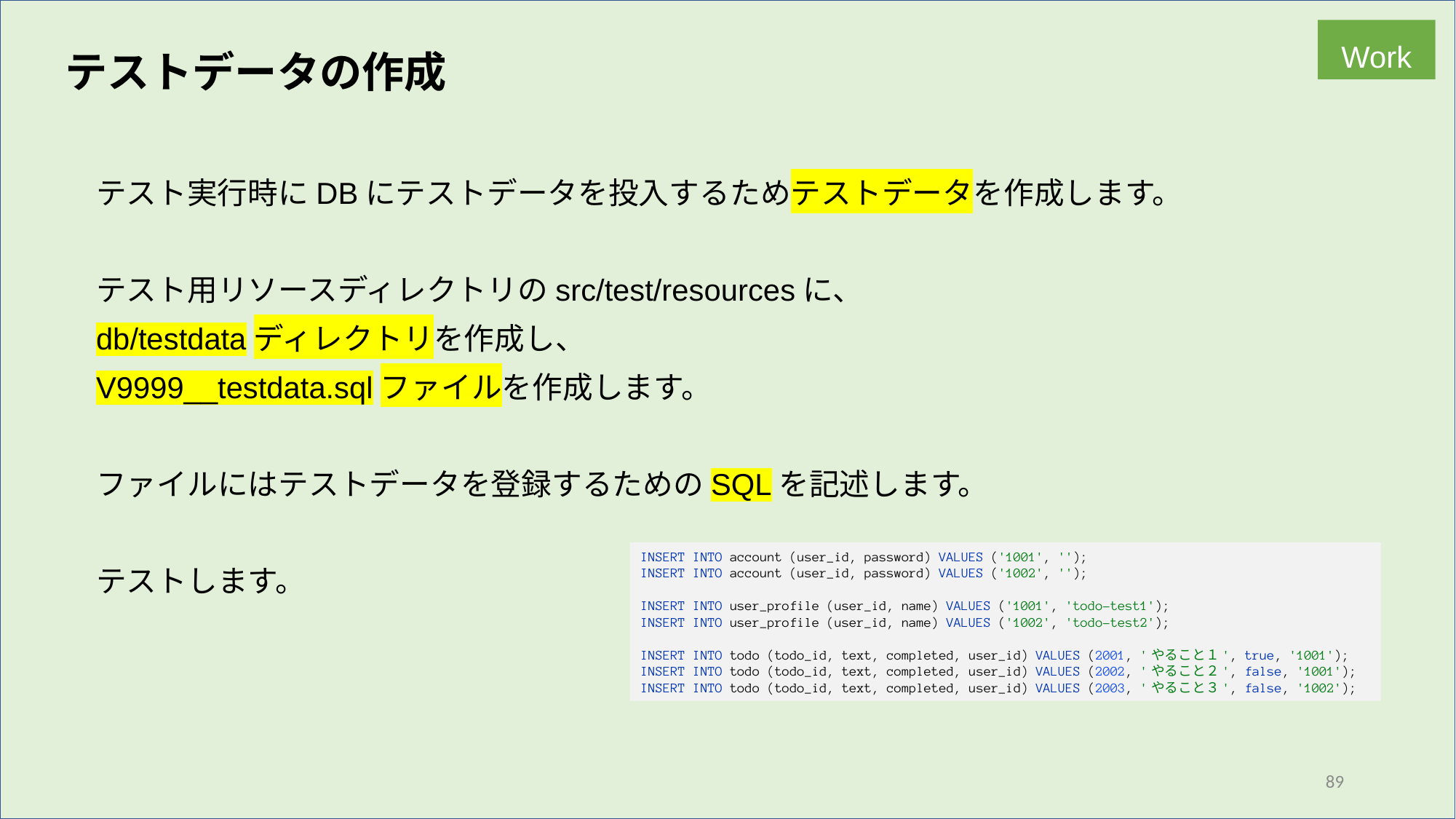

Work
テストデータの作成
テスト実行時にDBにテストデータを投入するためテストデータを作成します。

テスト用リソースディレクトリのsrc/test/resourcesに、
db/testdataディレクトリを作成し、
V9999__testdata.sqlファイルを作成します。

ファイルにはテストデータを登録するためのSQLを記述します。

テストします。
INSERT INTO account (user_id, password) VALUES ('1001', '');
INSERT INTO account (user_id, password) VALUES ('1002', '');
INSERT INTO user_profile (user_id, name) VALUES ('1001', 'todo-test1');
INSERT INTO user_profile (user_id, name) VALUES ('1002', 'todo-test2');
INSERT INTO todo (todo_id, text, completed, user_id) VALUES (2001, 'やること１', true, '1001');
INSERT INTO todo (todo_id, text, completed, user_id) VALUES (2002, 'やること２', false, '1001');
INSERT INTO todo (todo_id, text, completed, user_id) VALUES (2003, 'やること３', false, '1002');
89